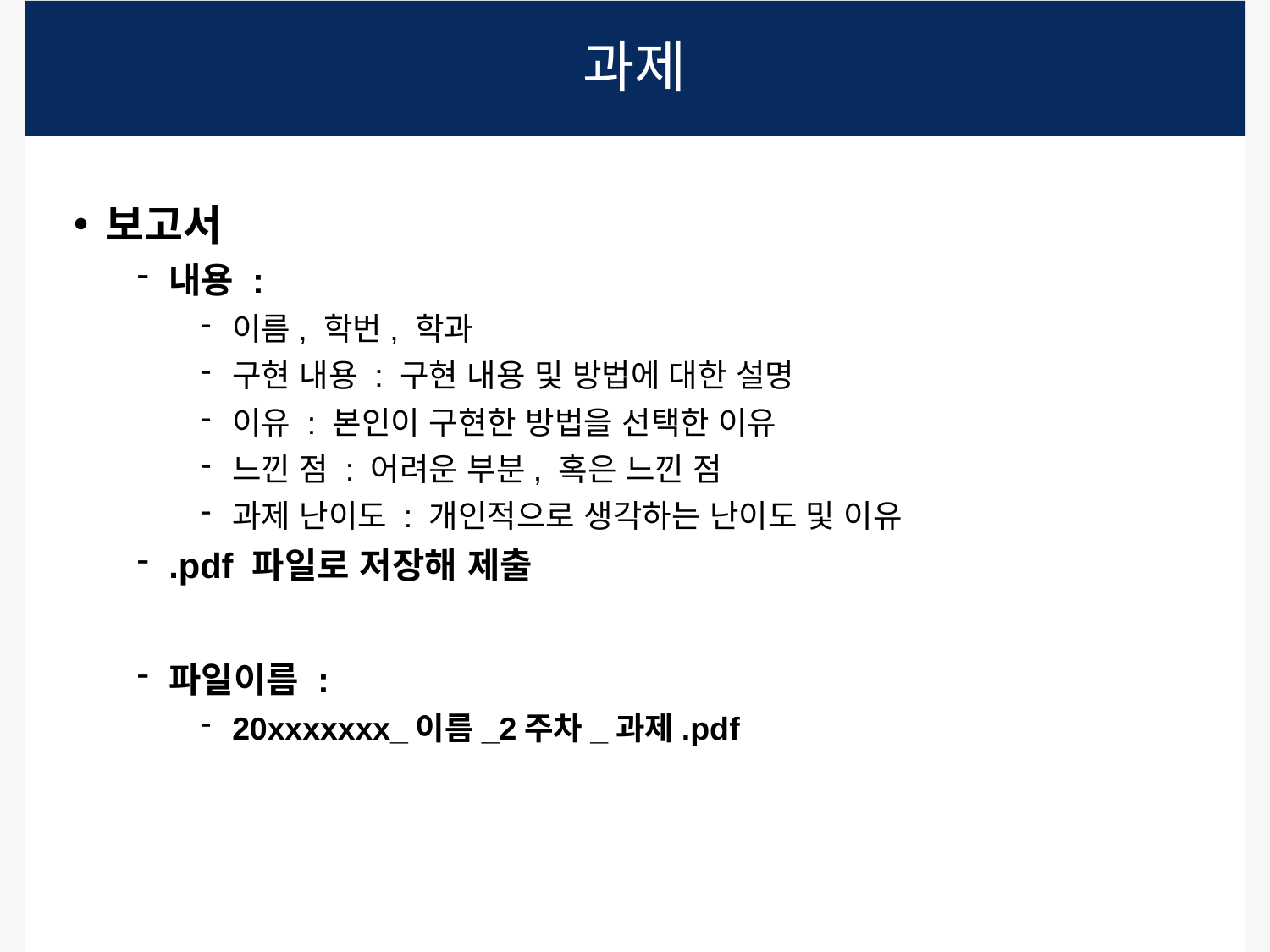

# 과제
보고서
내용 :
이름, 학번, 학과
구현 내용 : 구현 내용 및 방법에 대한 설명
이유 : 본인이 구현한 방법을 선택한 이유
느낀 점 : 어려운 부분, 혹은 느낀 점
과제 난이도 : 개인적으로 생각하는 난이도 및 이유
.pdf 파일로 저장해 제출

파일이름 :
20xxxxxxx_이름_2주차_과제.pdf